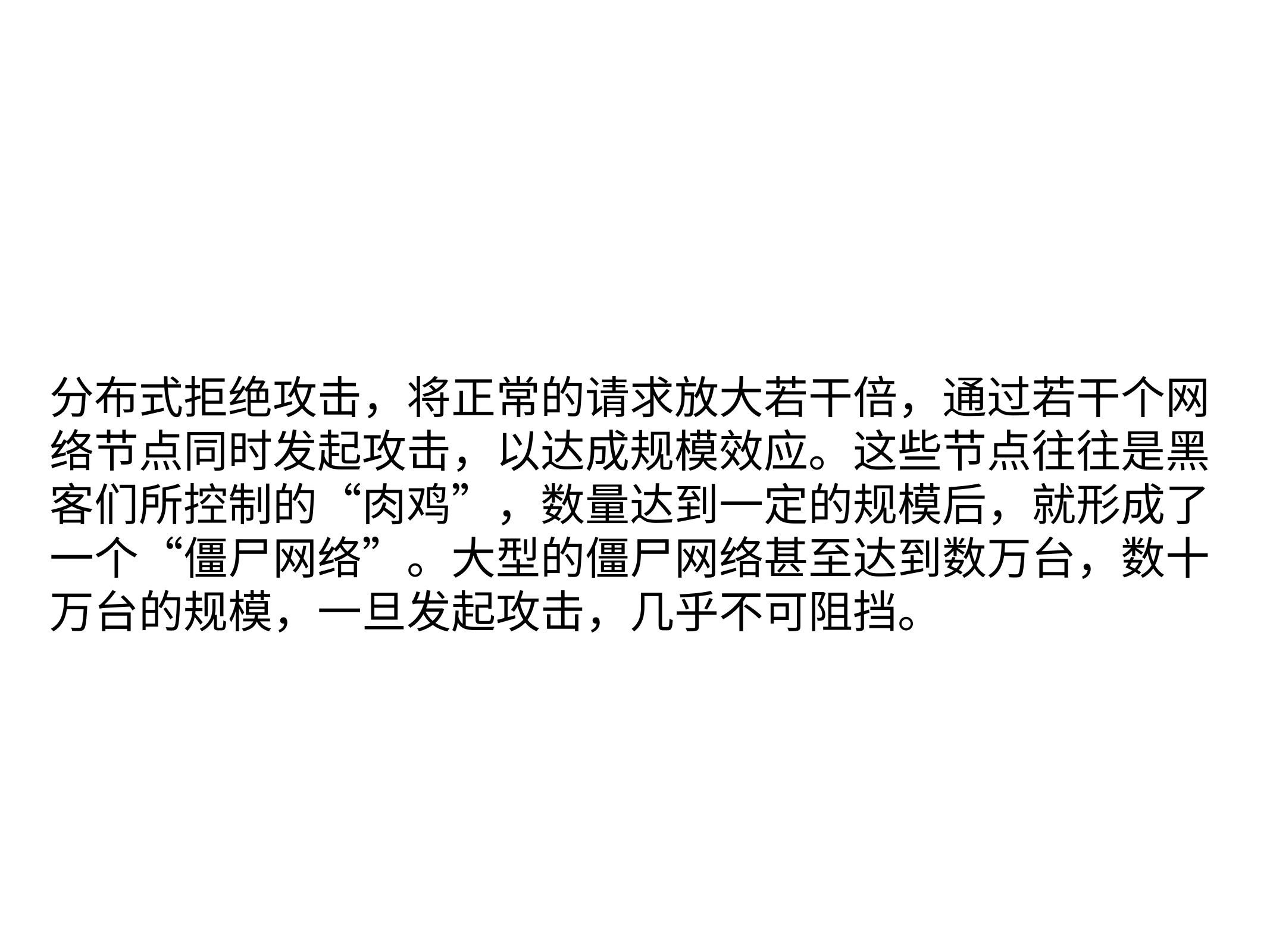

分布式拒绝攻击，将正常的请求放大若干倍，通过若干个网络节点同时发起攻击，以达成规模效应。这些节点往往是黑客们所控制的“肉鸡”，数量达到一定的规模后，就形成了一个“僵尸网络”。大型的僵尸网络甚至达到数万台，数十万台的规模，一旦发起攻击，几乎不可阻挡。